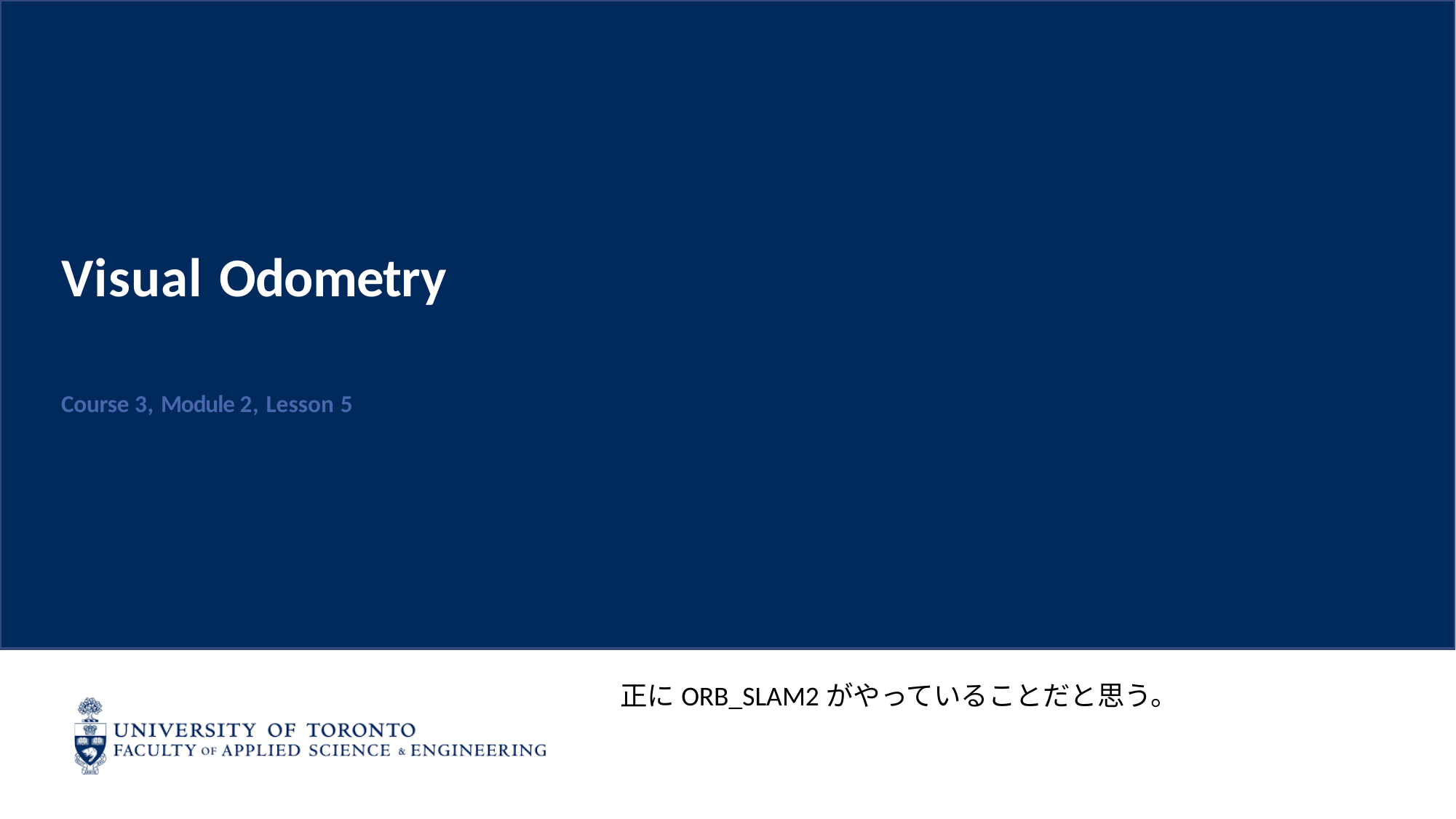

Visual Odometry
Course 3, Module 2, Lesson 5
正にORB_SLAM2がやっていることだと思う。